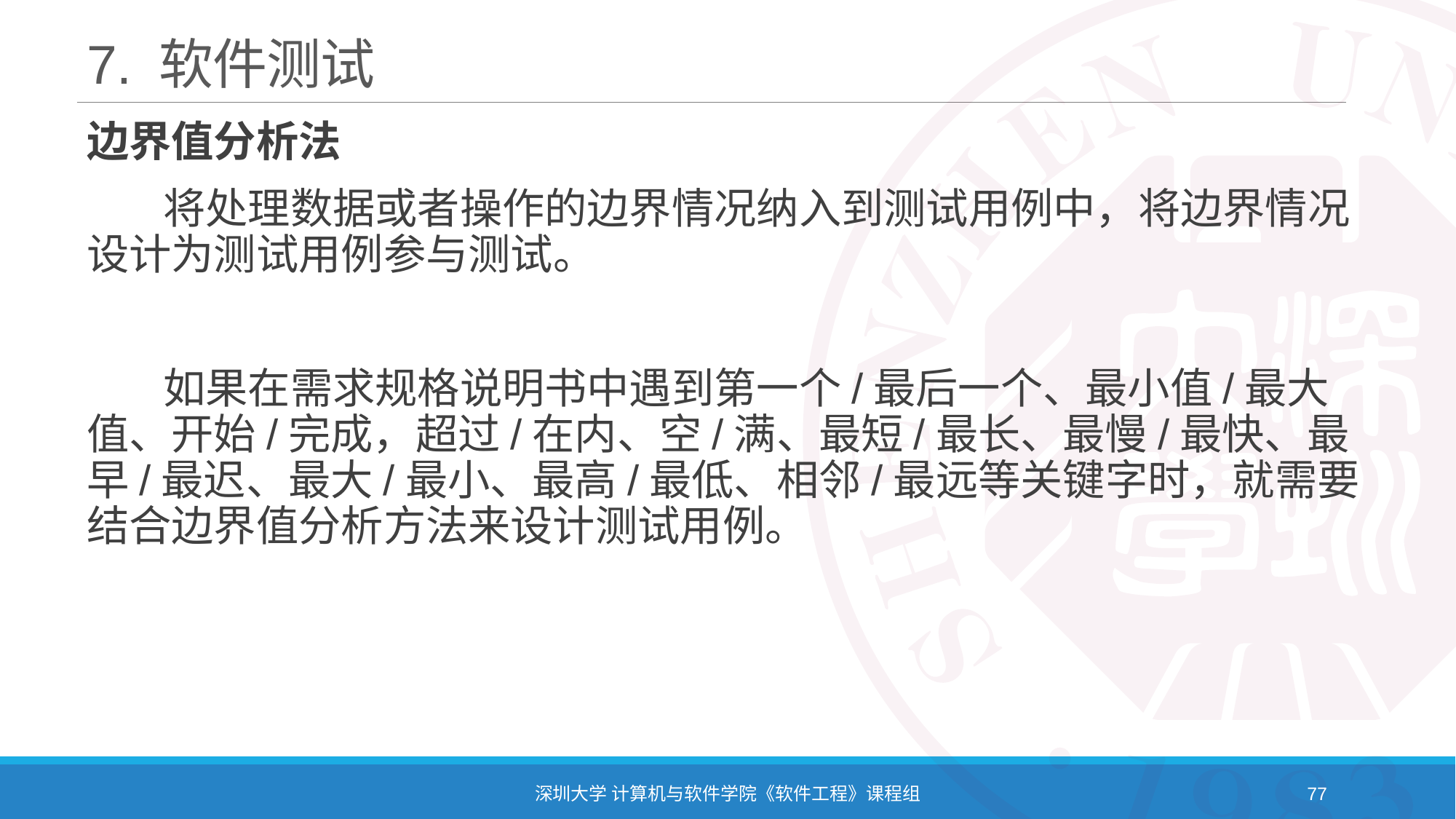

# 7. 软件测试
边界值分析法
       将处理数据或者操作的边界情况纳入到测试用例中，将边界情况设计为测试用例参与测试。

       如果在需求规格说明书中遇到第一个/最后一个、最小值/最大值、开始/完成，超过/在内、空/满、最短/最长、最慢/最快、最早/最迟、最大/最小、最高/最低、相邻/最远等关键字时，就需要结合边界值分析方法来设计测试用例。
深圳大学 计算机与软件学院《软件工程》课程组
77